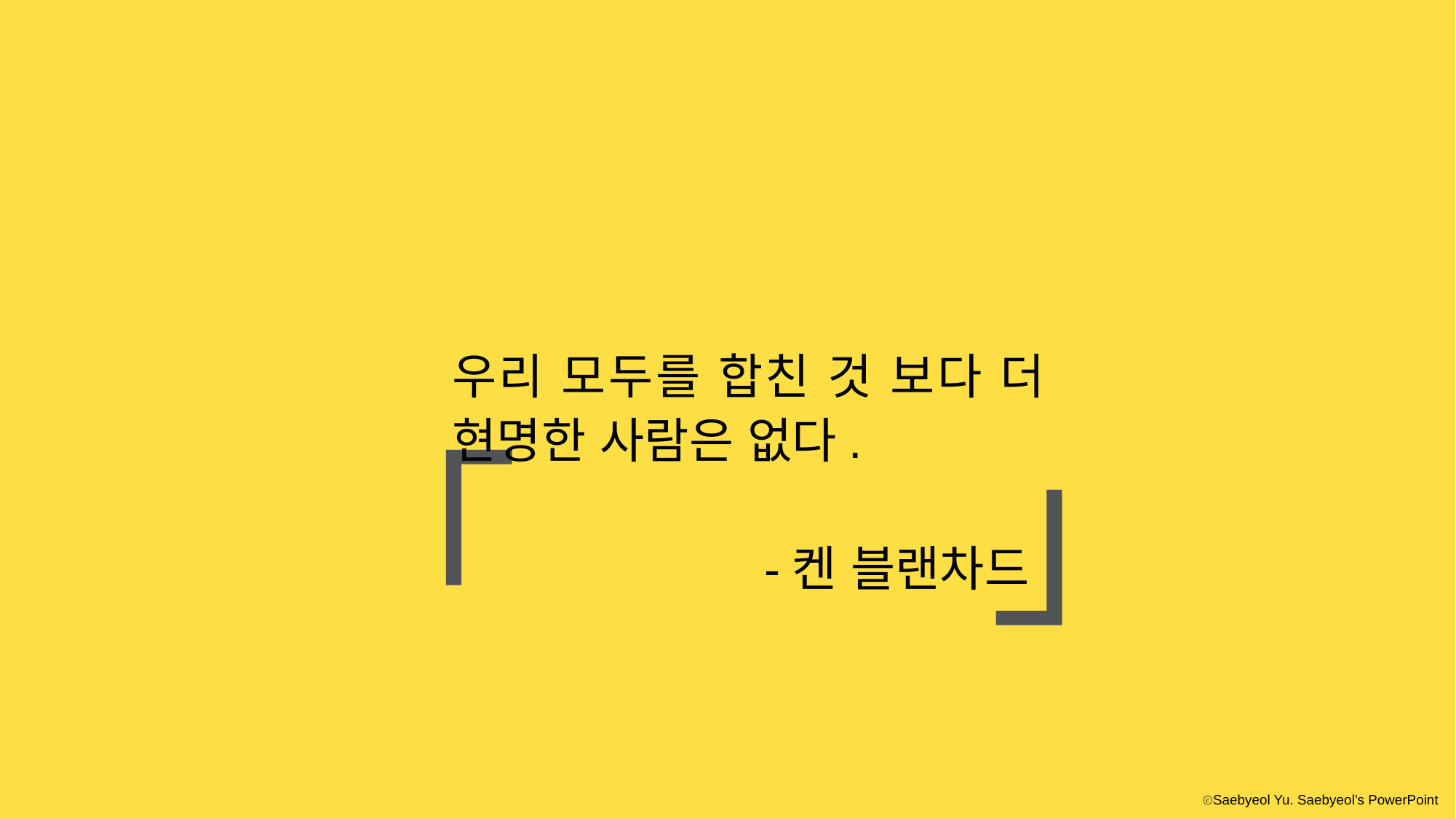

「
」

우리 모두를 합친 것 보다 더 현명한 사람은 없다.

		       -켄 블랜차드